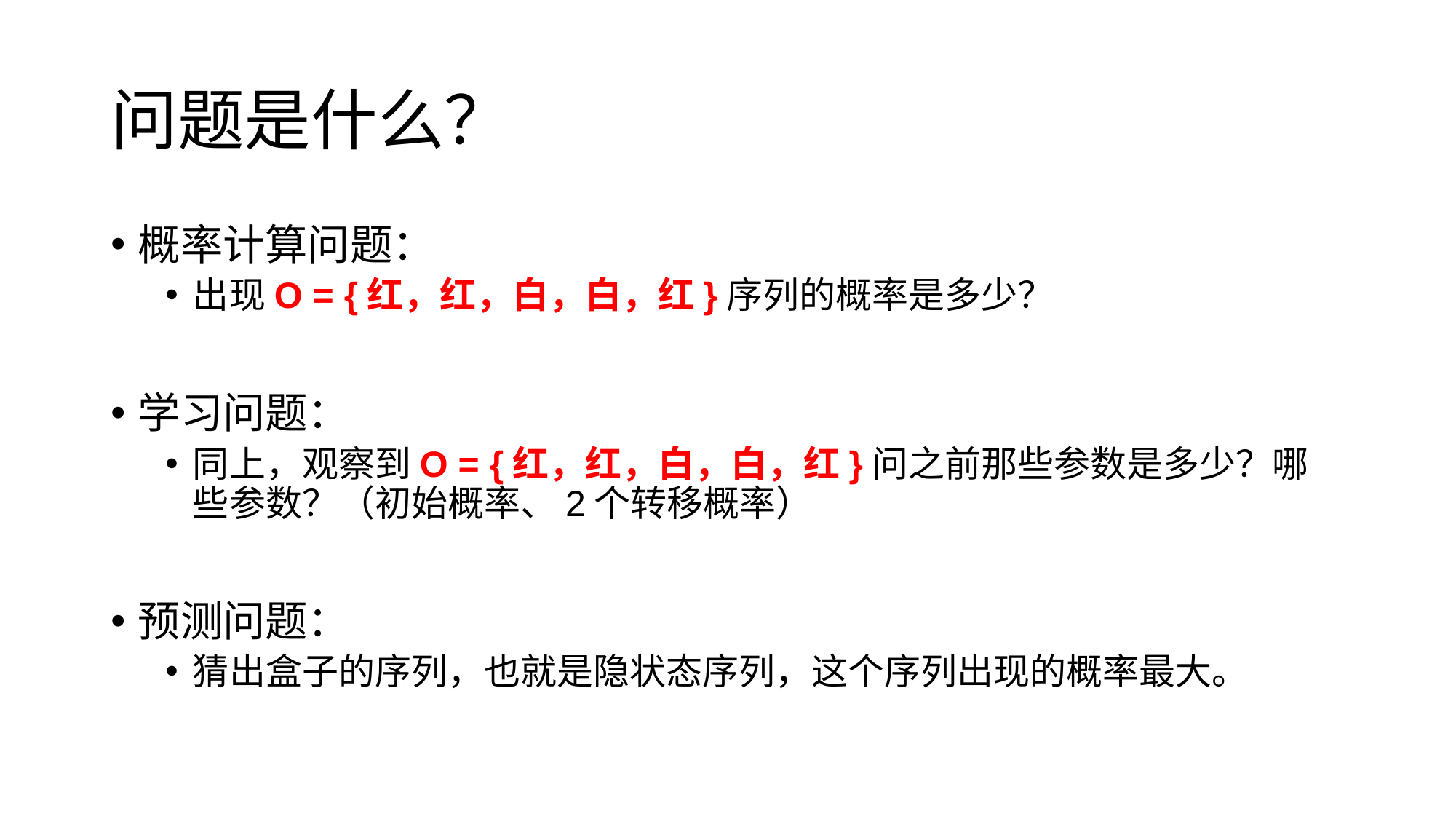

# 问题是什么？
概率计算问题：
出现O = {红，红，白，白，红}序列的概率是多少？

学习问题：
同上，观察到O = {红，红，白，白，红}问之前那些参数是多少？哪些参数？（初始概率、2个转移概率）

预测问题：
猜出盒子的序列，也就是隐状态序列，这个序列出现的概率最大。